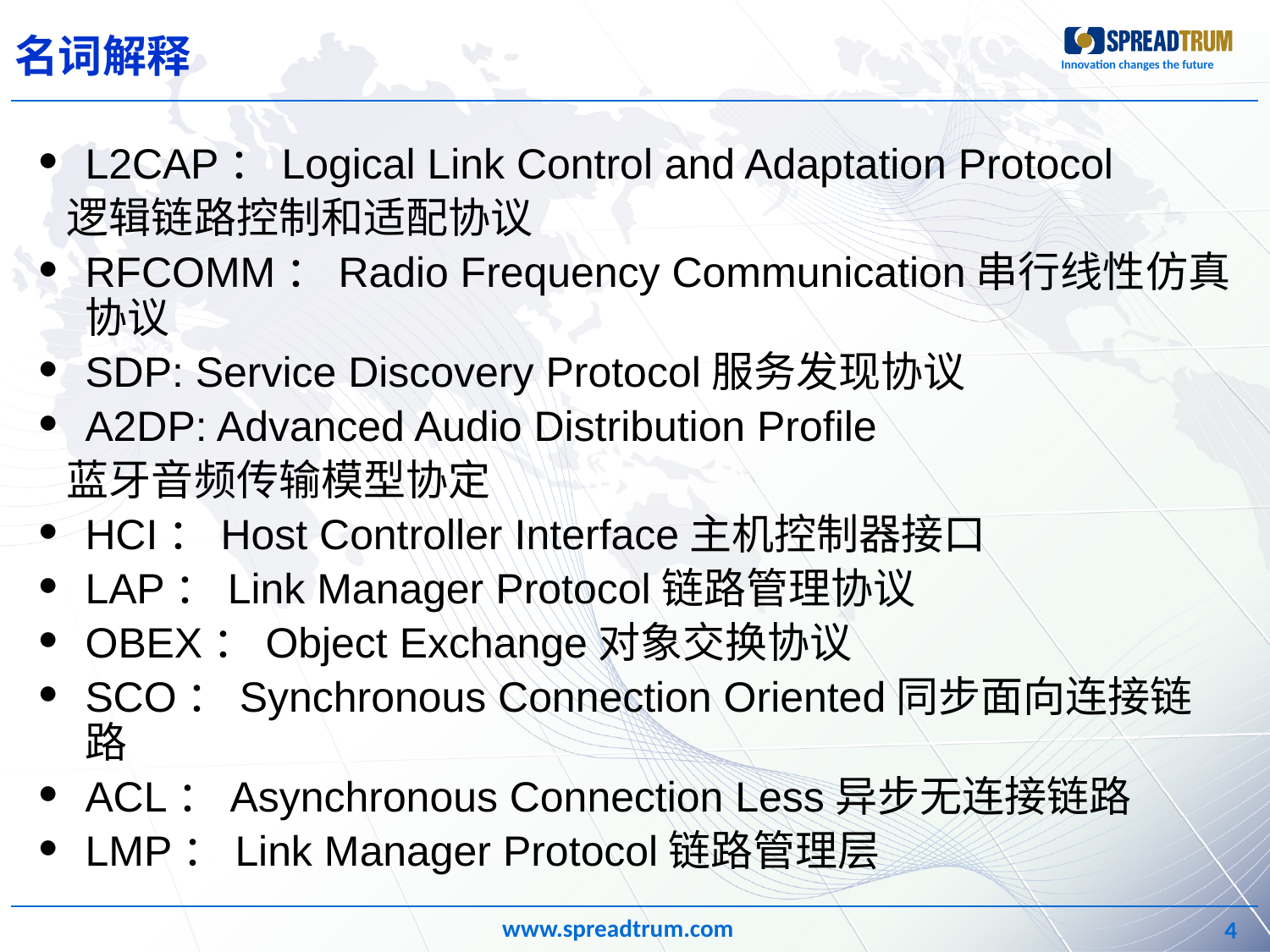

# 名词解释
L2CAP：Logical Link Control and Adaptation Protocol
  逻辑链路控制和适配协议
RFCOMM：Radio Frequency Communication串行线性仿真协议
SDP: Service Discovery Protocol服务发现协议
A2DP: Advanced Audio Distribution Profile
  蓝牙音频传输模型协定
HCI：Host Controller Interface主机控制器接口
LAP：Link Manager Protocol链路管理协议
OBEX：Object Exchange对象交换协议
SCO：Synchronous Connection Oriented同步面向连接链路
ACL：Asynchronous Connection Less异步无连接链路
LMP：Link Manager Protocol链路管理层